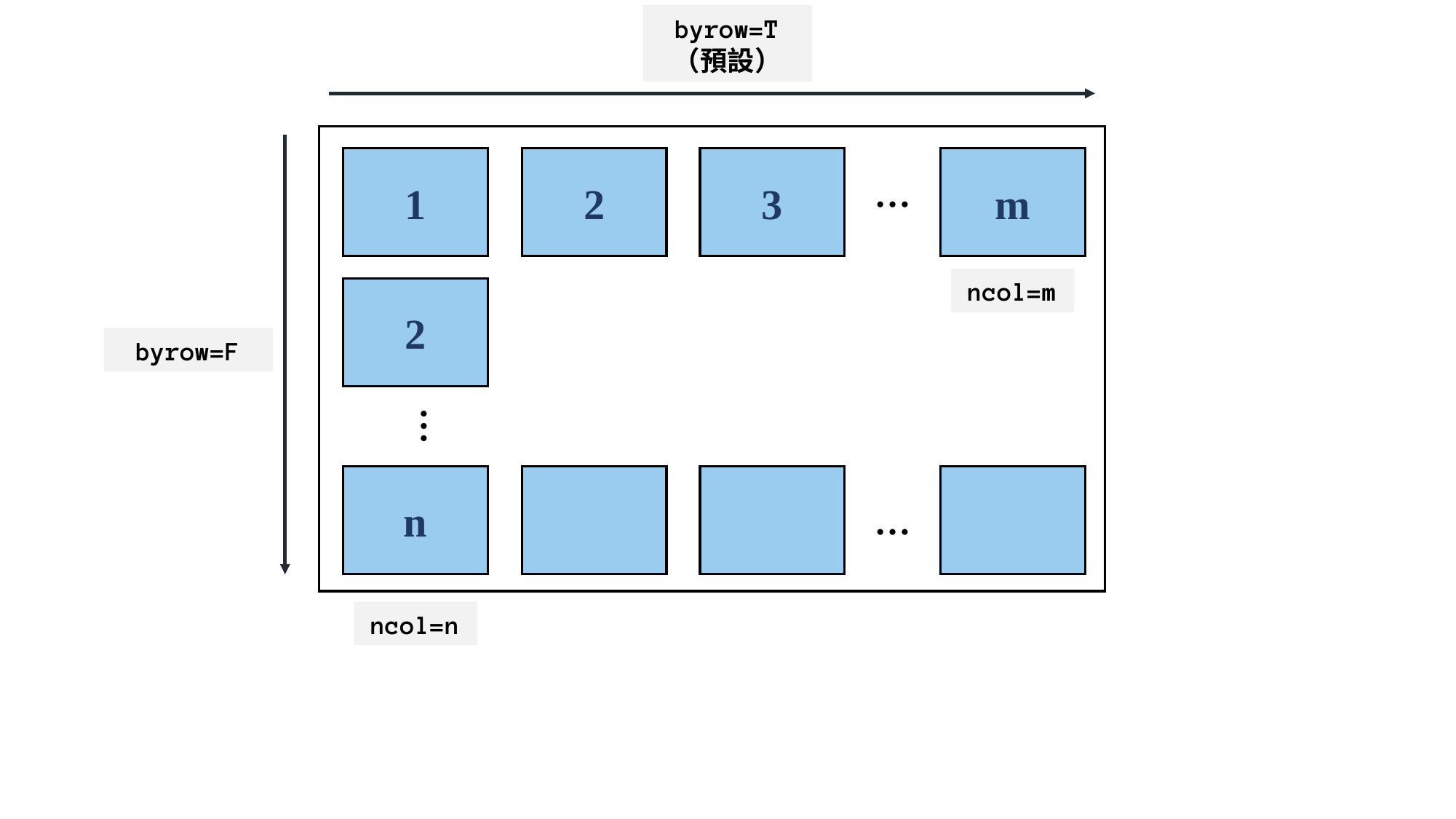

byrow=T （預設）

1
2
3
m
…
ncol=m
2
byrow=F
…
n

…
ncol=n